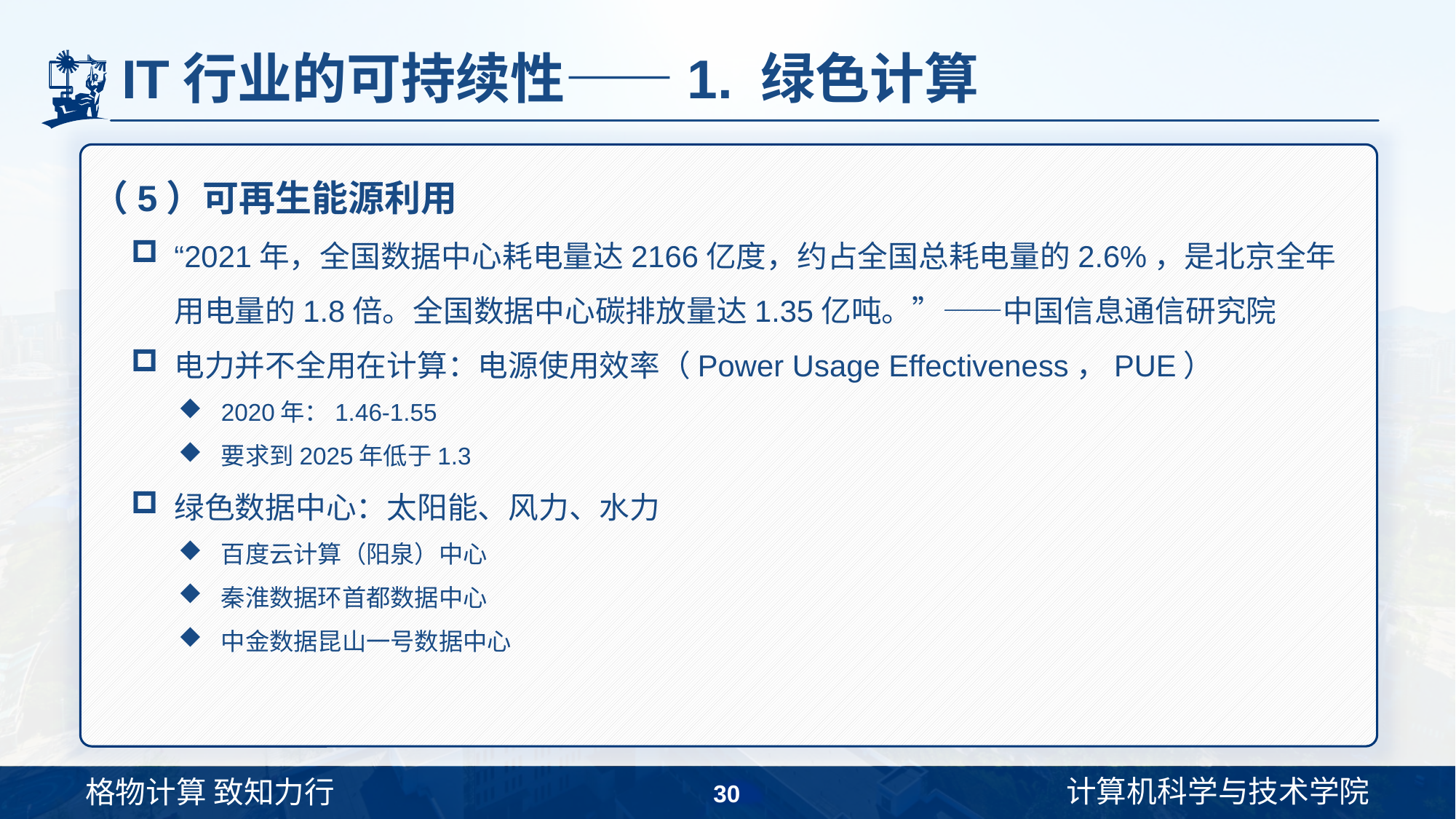

# IT行业的可持续性——1. 绿色计算
（5）可再生能源利用
“2021年，全国数据中心耗电量达2166亿度，约占全国总耗电量的2.6%，是北京全年用电量的1.8倍。全国数据中心碳排放量达1.35亿吨。”——中国信息通信研究院
电力并不全用在计算：电源使用效率（Power Usage Effectiveness，PUE）
2020年：1.46-1.55
要求到2025年低于1.3
绿色数据中心：太阳能、风力、水力
百度云计算（阳泉）中心
秦淮数据环首都数据中心
中金数据昆山一号数据中心
30